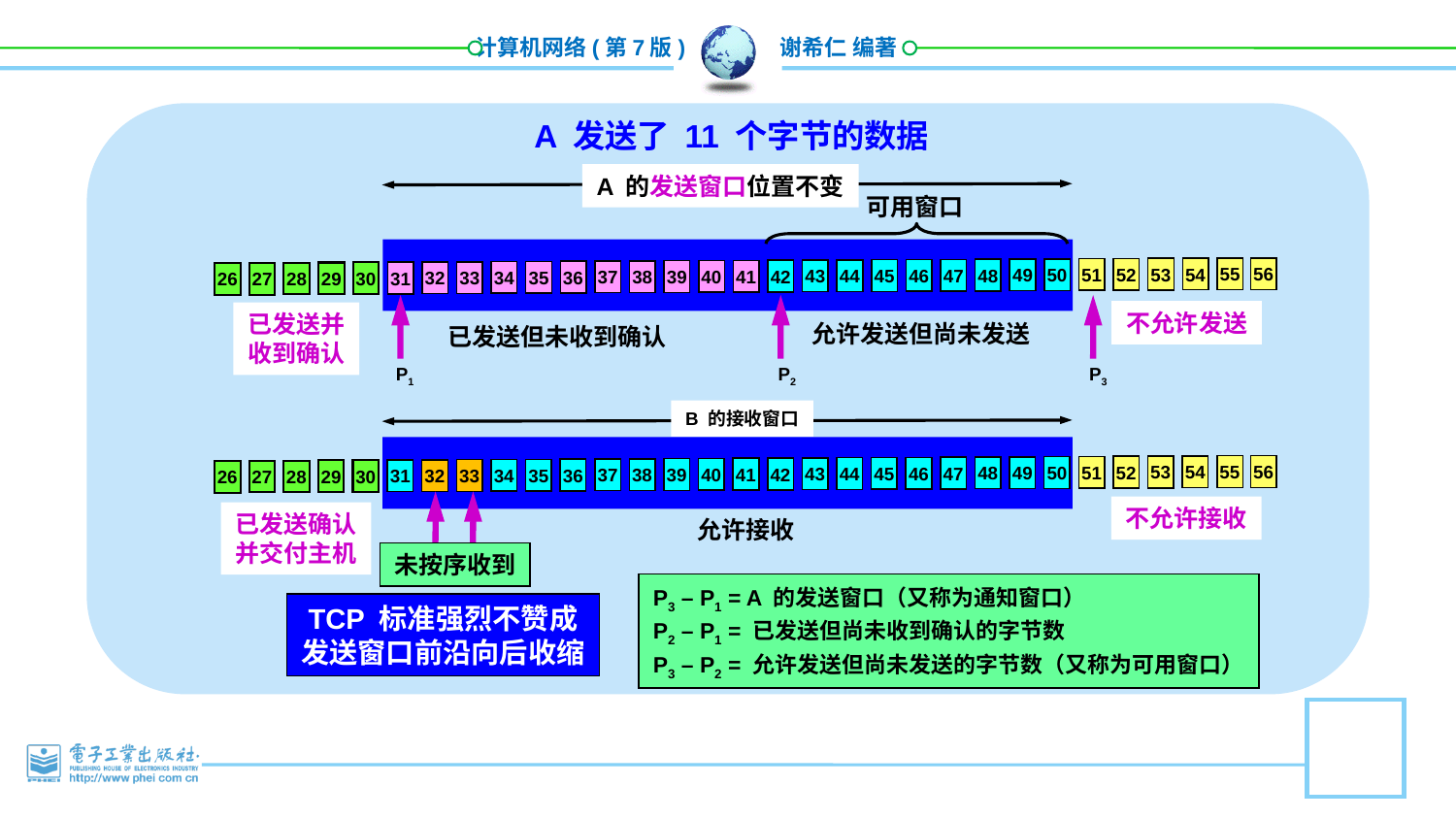

A 发送了 11 个字节的数据
A 的发送窗口位置不变

可用窗口

55
56
54
53
52
51
50
49
48
47
46
45
44
43
42
41
40
39
38
37
36
35
34
33
32
31
30
29
28
27
26

不允许发送
已发送并
收到确认
允许发送但尚未发送
已发送但未收到确认
P1
P2
P3
B 的接收窗口

55
56
54
53
52
51
50
49
48
47
46
45
44
43
42
41
40
39
38
37
36
35
34
33
32
31
30
29
28
27
26

不允许接收
已发送确认
并交付主机
允许接收
未按序收到
P3 – P1 = A 的发送窗口（又称为通知窗口）
P2 – P1 = 已发送但尚未收到确认的字节数
P3 – P2 = 允许发送但尚未发送的字节数（又称为可用窗口）
TCP 标准强烈不赞成
发送窗口前沿向后收缩